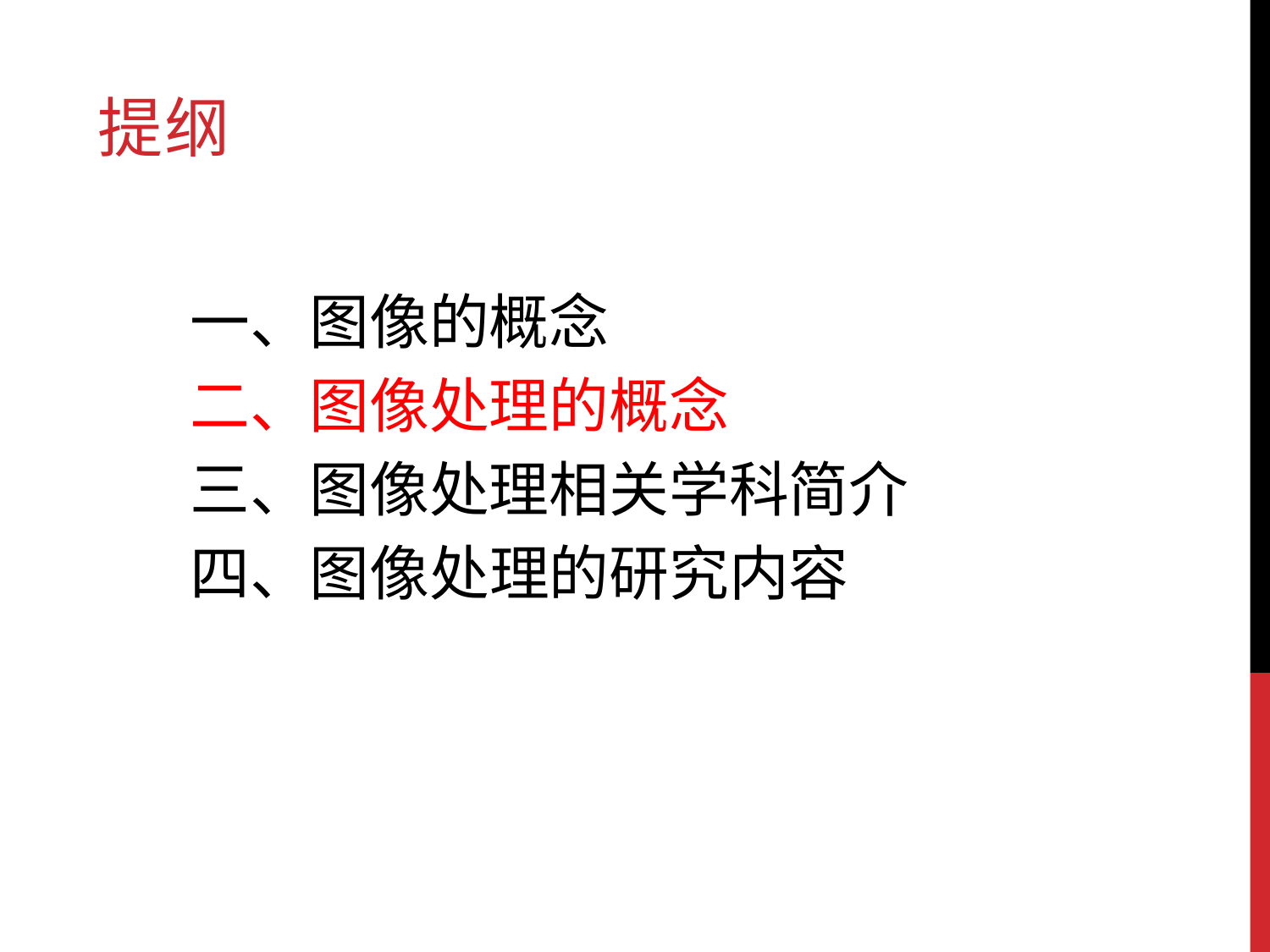

提纲

一、图像的概念
二、图像处理的概念
三、图像处理相关学科简介
四、图像处理的研究内容